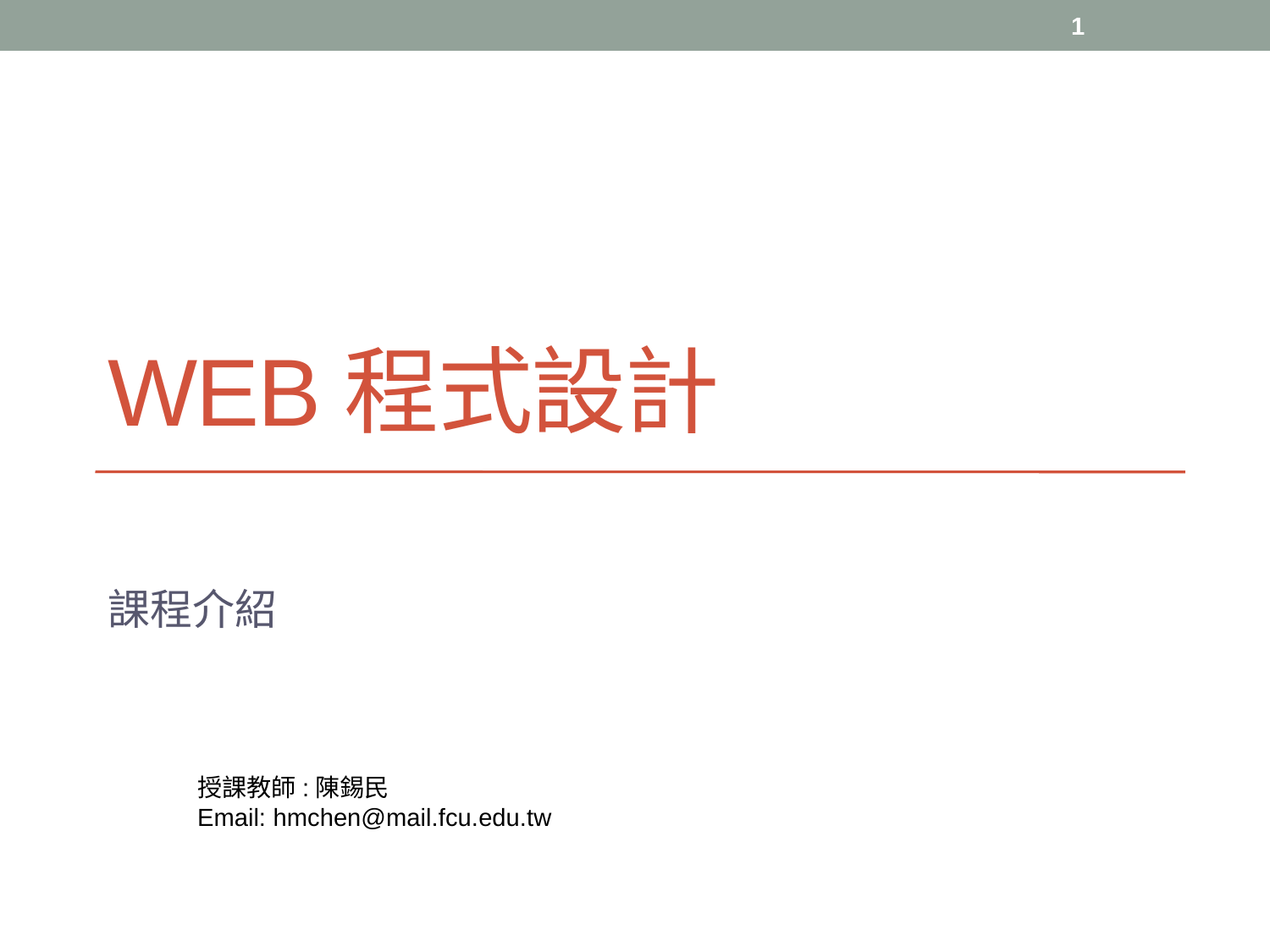

1
# Web程式設計
課程介紹
授課教師:陳錫民
Email: hmchen@mail.fcu.edu.tw